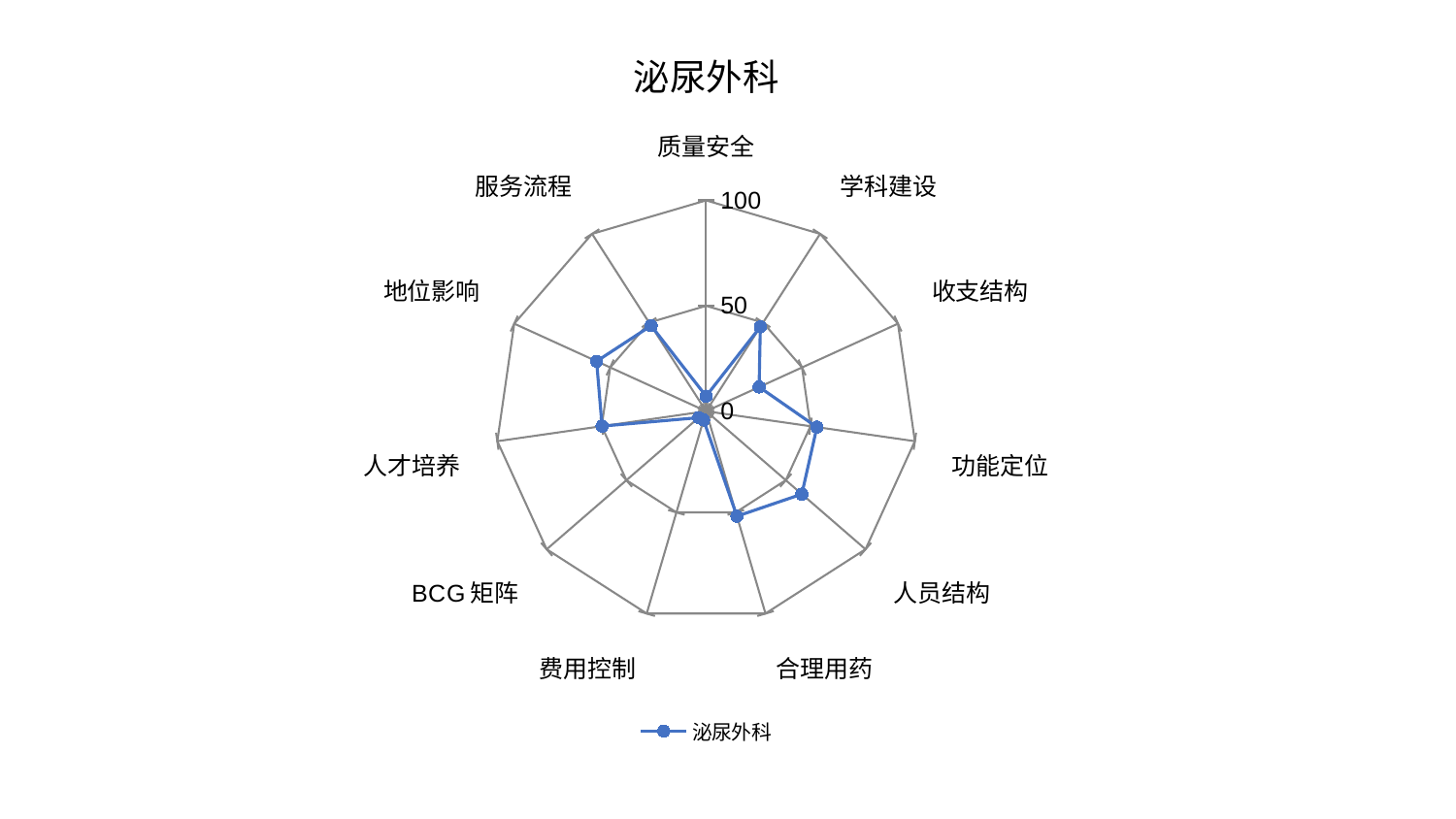

### Chart: 泌尿外科

| Category | 泌尿外科 |
|---|---|
| 质量安全 | 7.11990730587074 |
| 学科建设 | 47.586450040554745 |
| 收支结构 | 27.65648073277205 |
| 功能定位 | 53.08973906130523 |
| 人员结构 | 60.080514166675826 |
| 合理用药 | 51.897472583656295 |
| 费用控制 | 4.328551541901509 |
| BCG矩阵 | 4.6750543352141385 |
| 人才培养 | 49.83301358278539 |
| 地位影响 | 57.07358448342541 |
| 服务流程 | 48.238082659076866 |
141